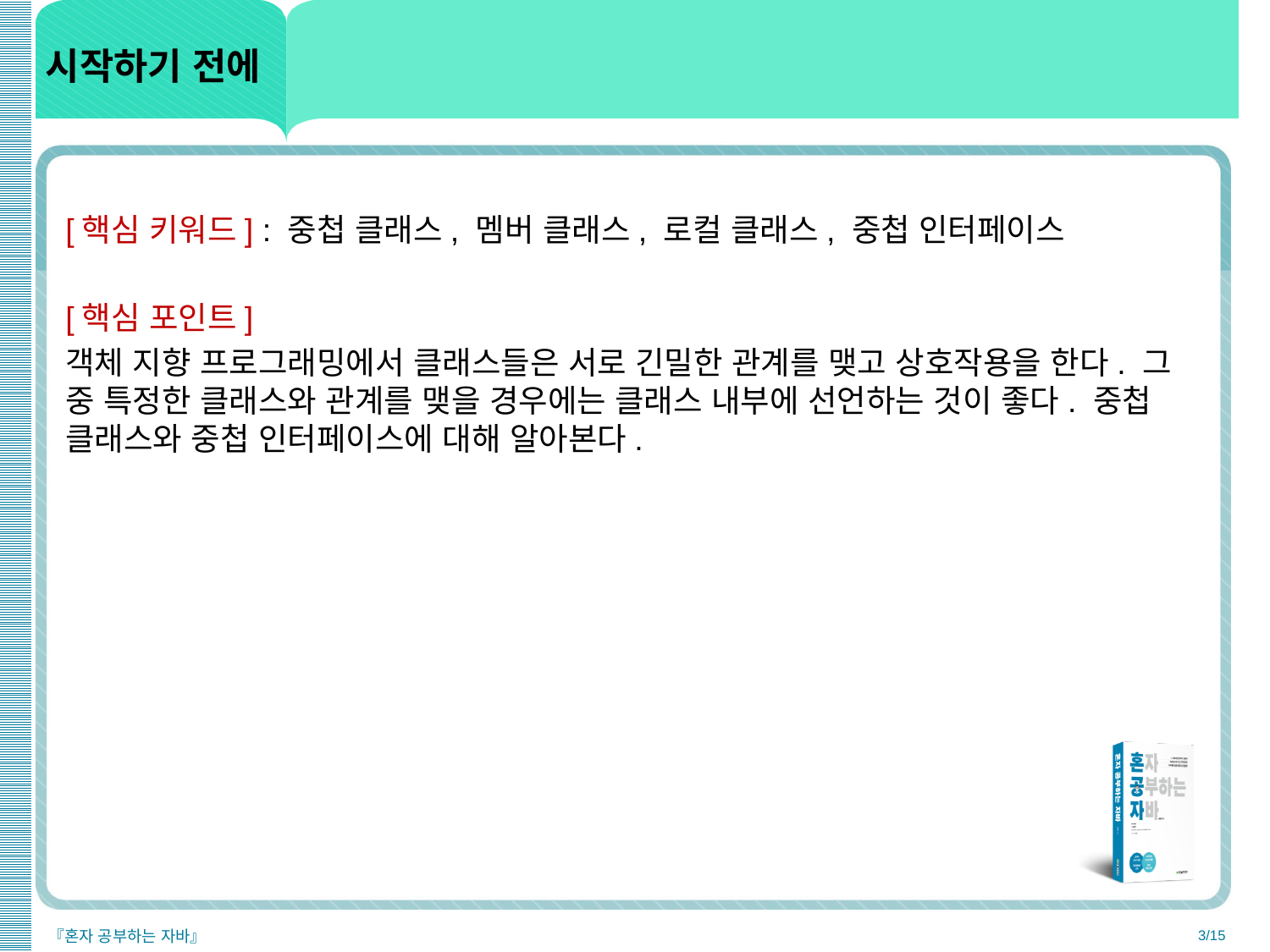

# 시작하기 전에

[핵심 키워드] : 중첩 클래스, 멤버 클래스, 로컬 클래스, 중첩 인터페이스

[핵심 포인트]
객체 지향 프로그래밍에서 클래스들은 서로 긴밀한 관계를 맺고 상호작용을 한다. 그 중 특정한 클래스와 관계를 맺을 경우에는 클래스 내부에 선언하는 것이 좋다. 중첩 클래스와 중첩 인터페이스에 대해 알아본다.